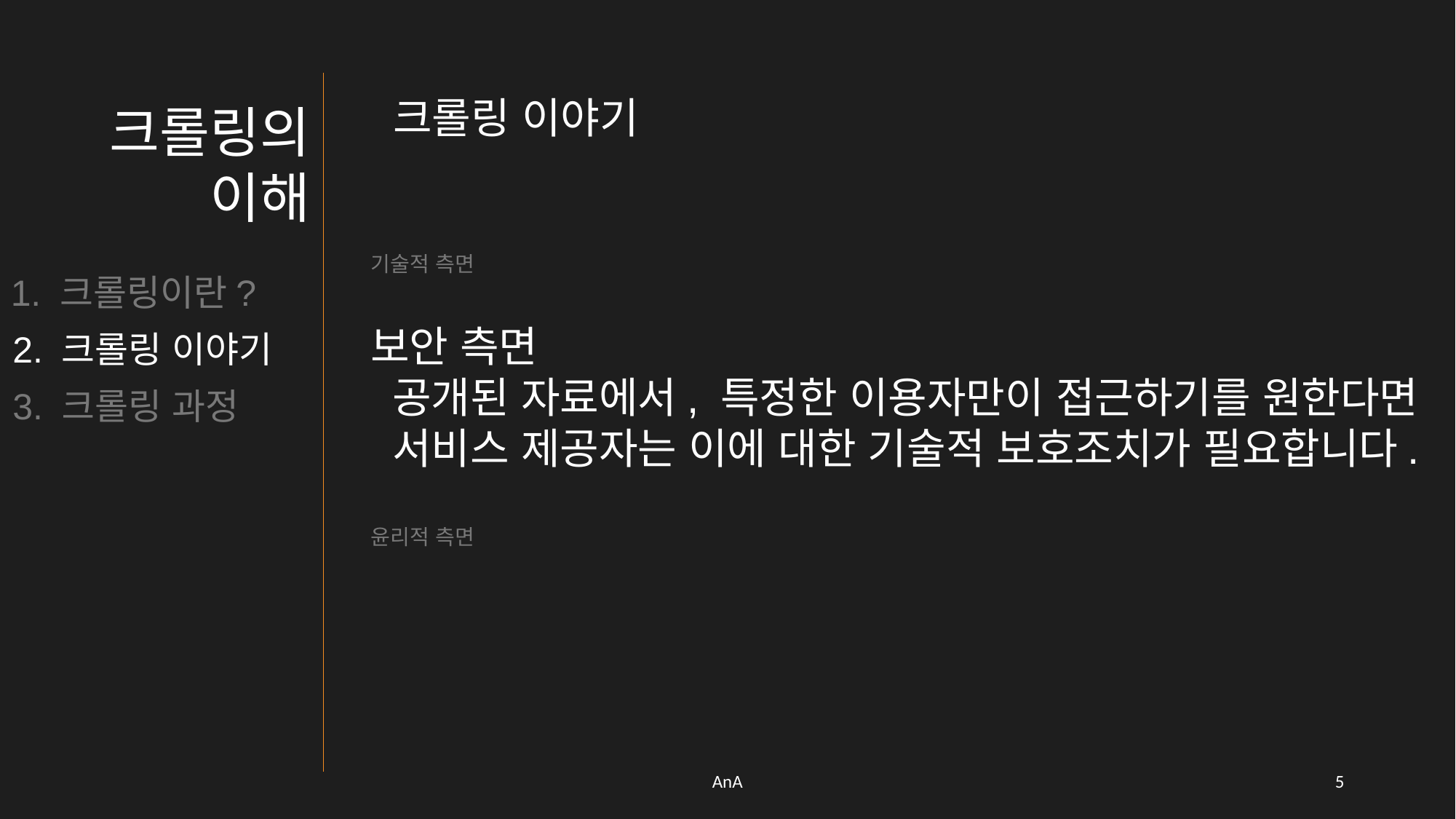

크롤링 이야기
크롤링의 이해
기술적 측면

보안 측면
 공개된 자료에서, 특정한 이용자만이 접근하기를 원한다면
 서비스 제공자는 이에 대한 기술적 보호조치가 필요합니다.

윤리적 측면
1. 크롤링이란?
2. 크롤링 이야기
3. 크롤링 과정
AnA
5